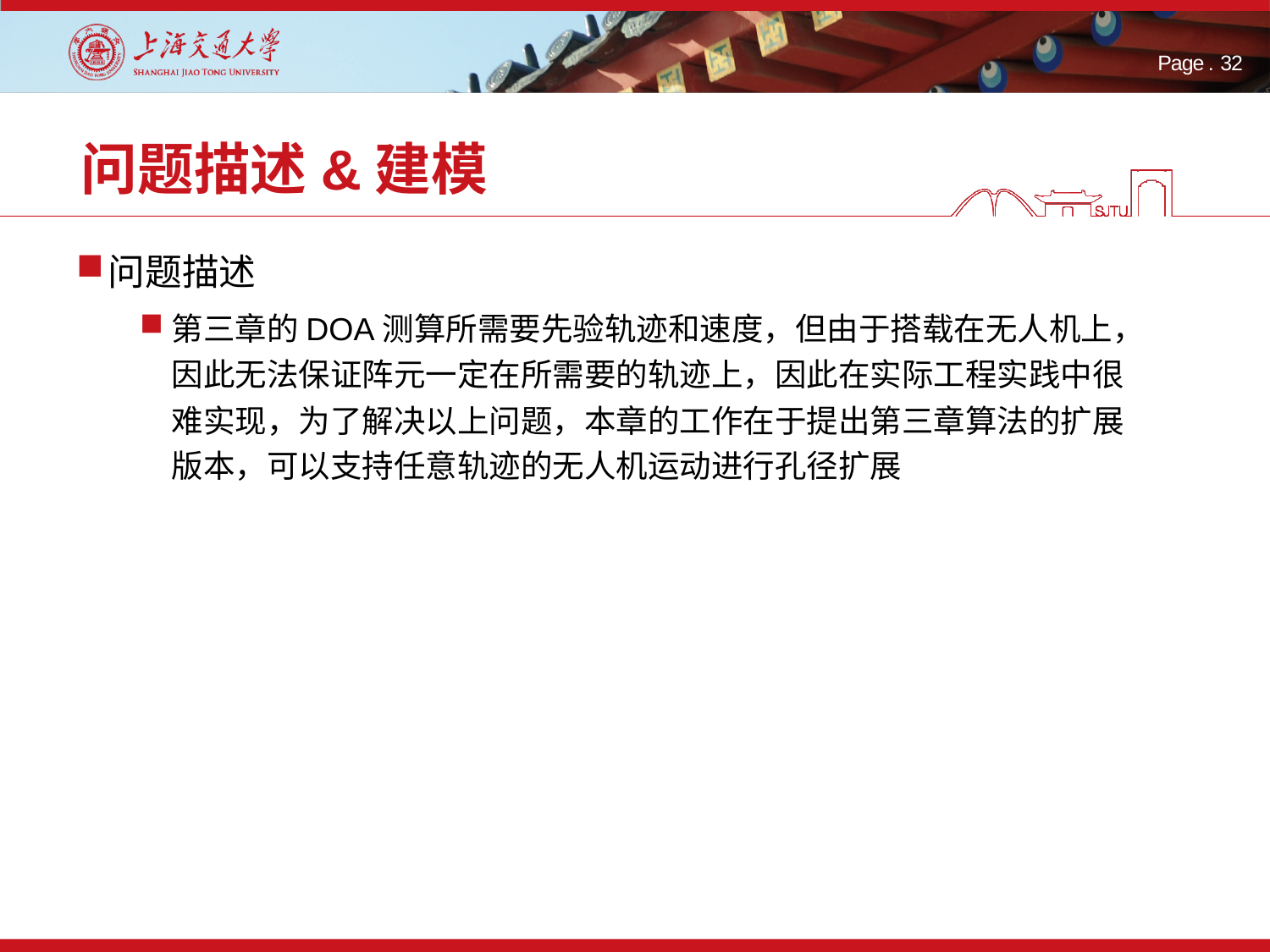

# 问题描述&建模

问题描述
第三章的DOA测算所需要先验轨迹和速度，但由于搭载在无人机上，因此无法保证阵元一定在所需要的轨迹上，因此在实际工程实践中很难实现，为了解决以上问题，本章的工作在于提出第三章算法的扩展版本，可以支持任意轨迹的无人机运动进行孔径扩展